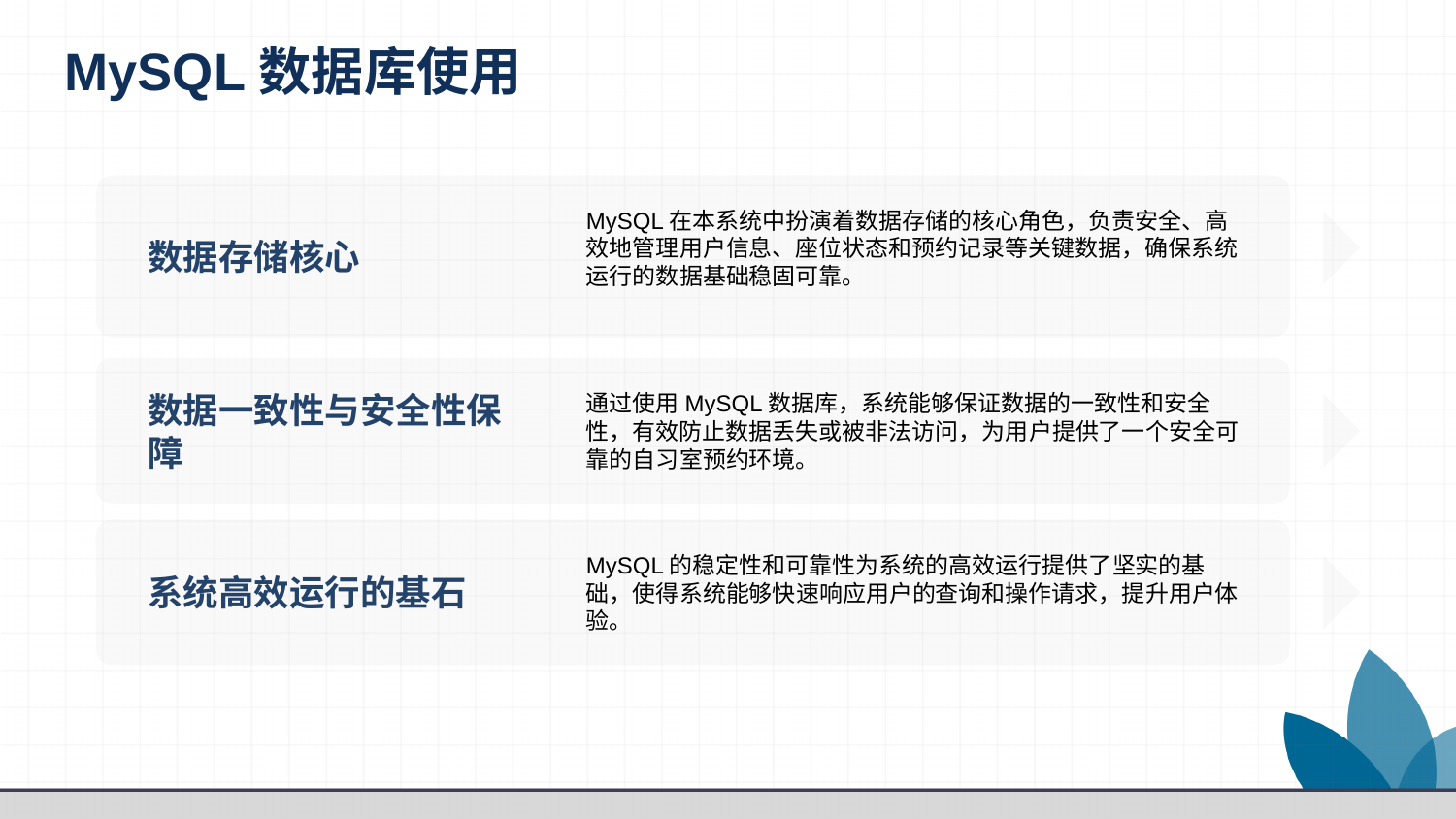

MySQL数据库使用

MySQL在本系统中扮演着数据存储的核心角色，负责安全、高效地管理用户信息、座位状态和预约记录等关键数据，确保系统运行的数据基础稳固可靠。
数据存储核心

通过使用MySQL数据库，系统能够保证数据的一致性和安全性，有效防止数据丢失或被非法访问，为用户提供了一个安全可靠的自习室预约环境。
数据一致性与安全性保障

MySQL的稳定性和可靠性为系统的高效运行提供了坚实的基础，使得系统能够快速响应用户的查询和操作请求，提升用户体验。
系统高效运行的基石